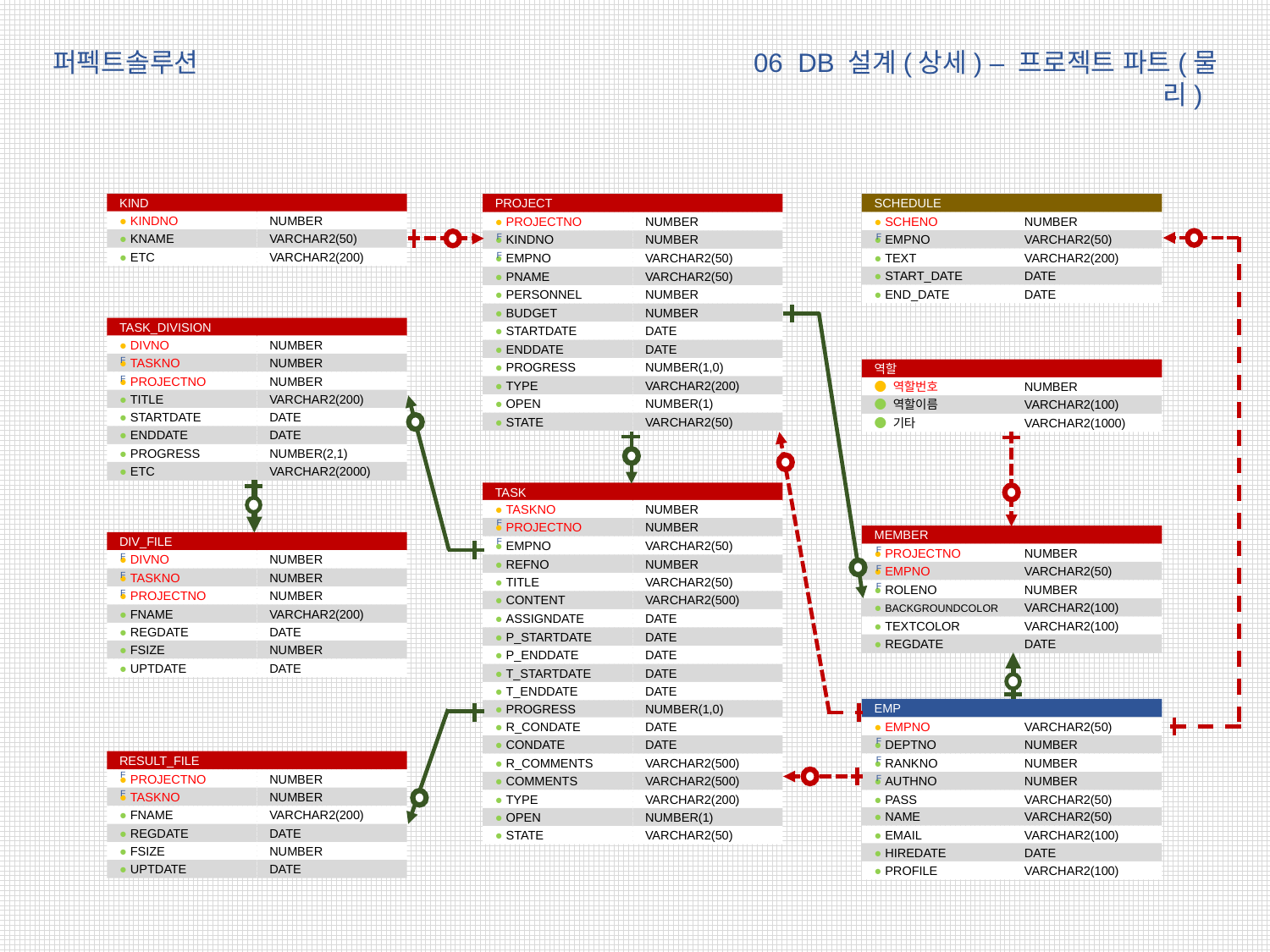

06  DB 설계(상세) – 프로젝트 파트(물리)
퍼펙트솔루션
KIND
PROJECT
SCHEDULE
NUMBER
● KINDNO
NUMBER
● SCHENO
NUMBER
● PROJECTNO
F
F
● KNAME
VARCHAR2(50)
● EMPNO
VARCHAR2(50)
● KINDNO
NUMBER

F
● ETC
VARCHAR2(200)
● TEXT
VARCHAR2(200)
● EMPNO
VARCHAR2(50)
● START_DATE
DATE
● PNAME
VARCHAR2(50)
● END_DATE
DATE
● PERSONNEL
NUMBER
● BUDGET
NUMBER
TASK_DIVISION
● STARTDATE
DATE
NUMBER
● DIVNO
● ENDDATE
DATE
F
● TASKNO
NUMBER
● PROGRESS
NUMBER(1,0)
역할
F
● PROJECTNO
NUMBER
● TYPE
VARCHAR2(200)
NUMBER
● 역할번호
● TITLE
VARCHAR2(200)
● OPEN
NUMBER(1)
● 역할이름
VARCHAR2(100)
● STARTDATE
DATE
● STATE
VARCHAR2(50)
● 기타
VARCHAR2(1000)

● ENDDATE
DATE
● PROGRESS
NUMBER(2,1)

● ETC
VARCHAR2(2000)
TASK

NUMBER
● TASKNO
F
● PROJECTNO
NUMBER
MEMBER
F
DIV_FILE
● EMPNO
VARCHAR2(50)
F
NUMBER
● PROJECTNO
F
NUMBER
● DIVNO
● REFNO
NUMBER
F

● EMPNO
VARCHAR2(50)
F
● TASKNO
NUMBER
● TITLE
VARCHAR2(50)
F
● ROLENO
NUMBER
F
● PROJECTNO
NUMBER
● CONTENT
VARCHAR2(500)
● BACKGROUNDCOLOR
VARCHAR2(100)
● FNAME
VARCHAR2(200)
● ASSIGNDATE
DATE
● TEXTCOLOR
VARCHAR2(100)
● REGDATE
DATE
● P_STARTDATE
DATE
● REGDATE
DATE
● FSIZE
NUMBER
● P_ENDDATE
DATE
● UPTDATE
DATE
● T_STARTDATE
DATE

● T_ENDDATE
DATE
EMP
● PROGRESS
NUMBER(1,0)
● R_CONDATE
DATE
VARCHAR2(50)
● EMPNO
F
● DEPTNO
NUMBER
● CONDATE
DATE
F
RESULT_FILE
● RANKNO
NUMBER
● R_COMMENTS
VARCHAR2(500)
F
F

NUMBER
● PROJECTNO
● AUTHNO
NUMBER
● COMMENTS
VARCHAR2(500)
F
● TASKNO
NUMBER
● TYPE
VARCHAR2(200)
● PASS
VARCHAR2(50)

● FNAME
VARCHAR2(200)
● NAME
VARCHAR2(50)
● OPEN
NUMBER(1)
● REGDATE
DATE
● EMAIL
VARCHAR2(100)
● STATE
VARCHAR2(50)
● FSIZE
NUMBER
● HIREDATE
DATE
● UPTDATE
DATE
● PROFILE
VARCHAR2(100)